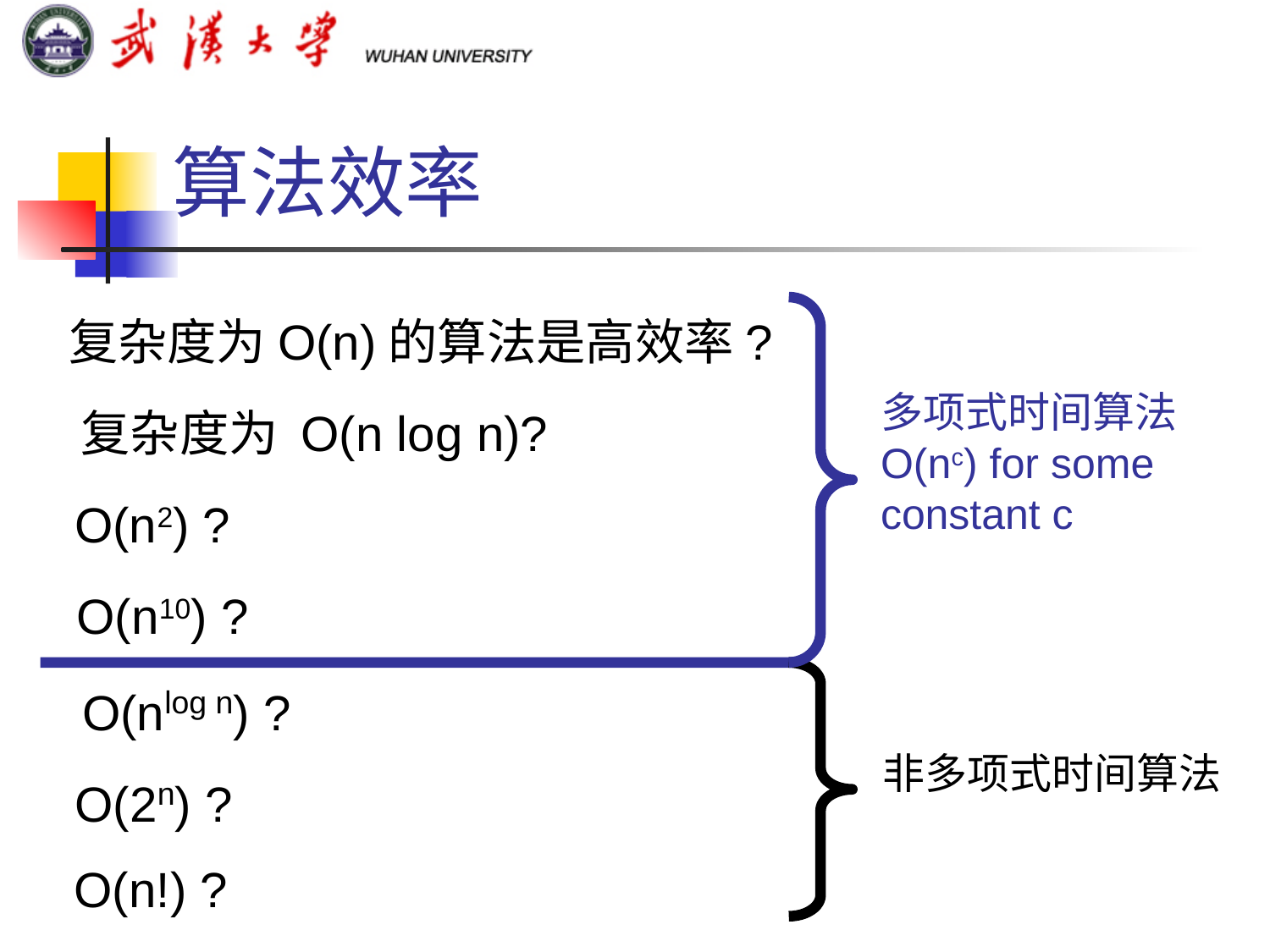

# 算法效率

复杂度为O(n)的算法是高效率?
多项式时间算法
O(nc) for some
constant c
复杂度为 O(n log n)?
O(n2) ?
O(n10) ?

O(nlog n) ?
非多项式时间算法
O(2n) ?
O(n!) ?